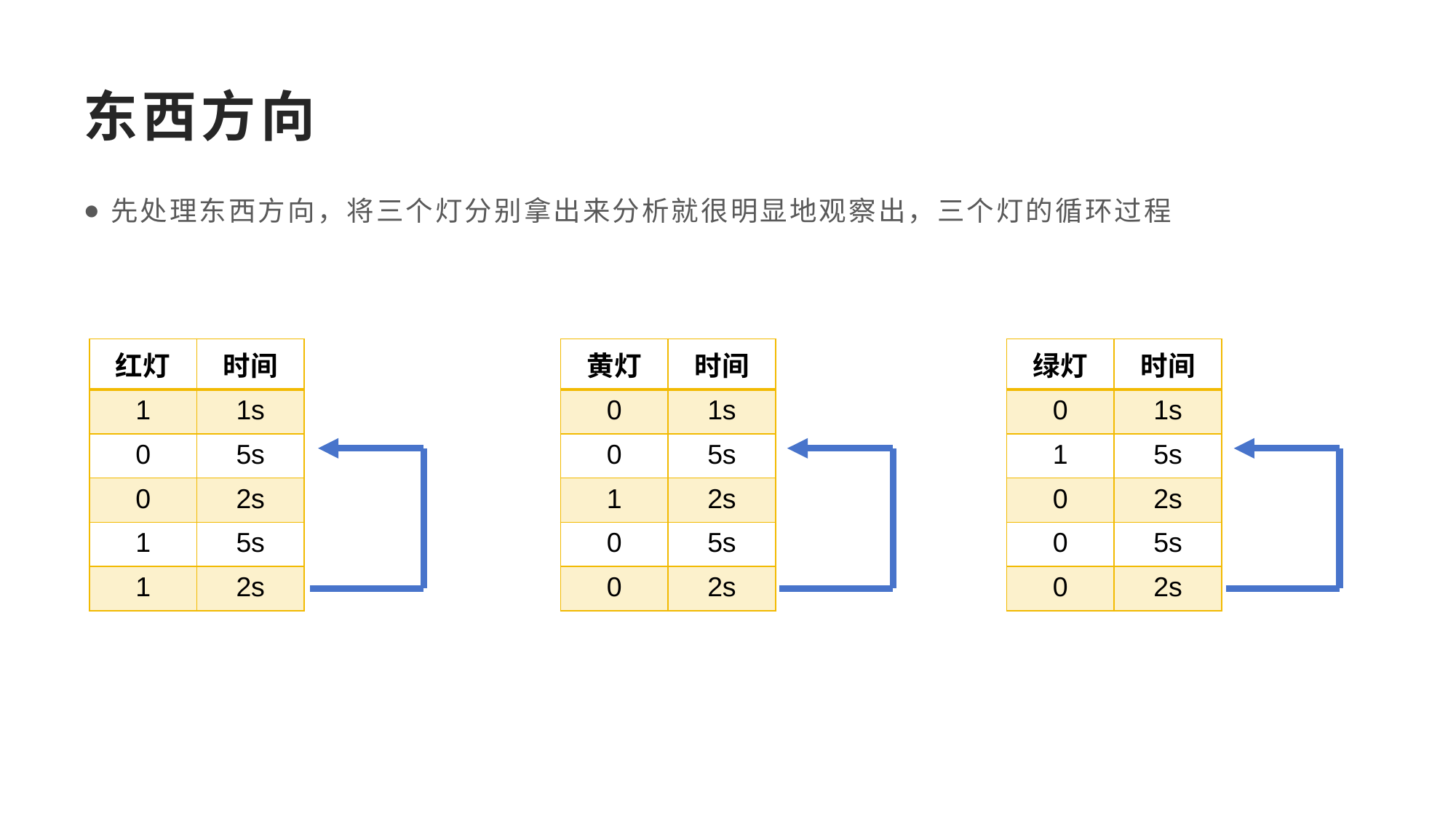

# 东西方向
先处理东西方向，将三个灯分别拿出来分析就很明显地观察出，三个灯的循环过程
| 红灯 | 时间 |
| --- | --- |
| 1 | 1s |
| 0 | 5s |
| 0 | 2s |
| 1 | 5s |
| 1 | 2s |
| 黄灯 | 时间 |
| --- | --- |
| 0 | 1s |
| 0 | 5s |
| 1 | 2s |
| 0 | 5s |
| 0 | 2s |
| 绿灯 | 时间 |
| --- | --- |
| 0 | 1s |
| 1 | 5s |
| 0 | 2s |
| 0 | 5s |
| 0 | 2s |